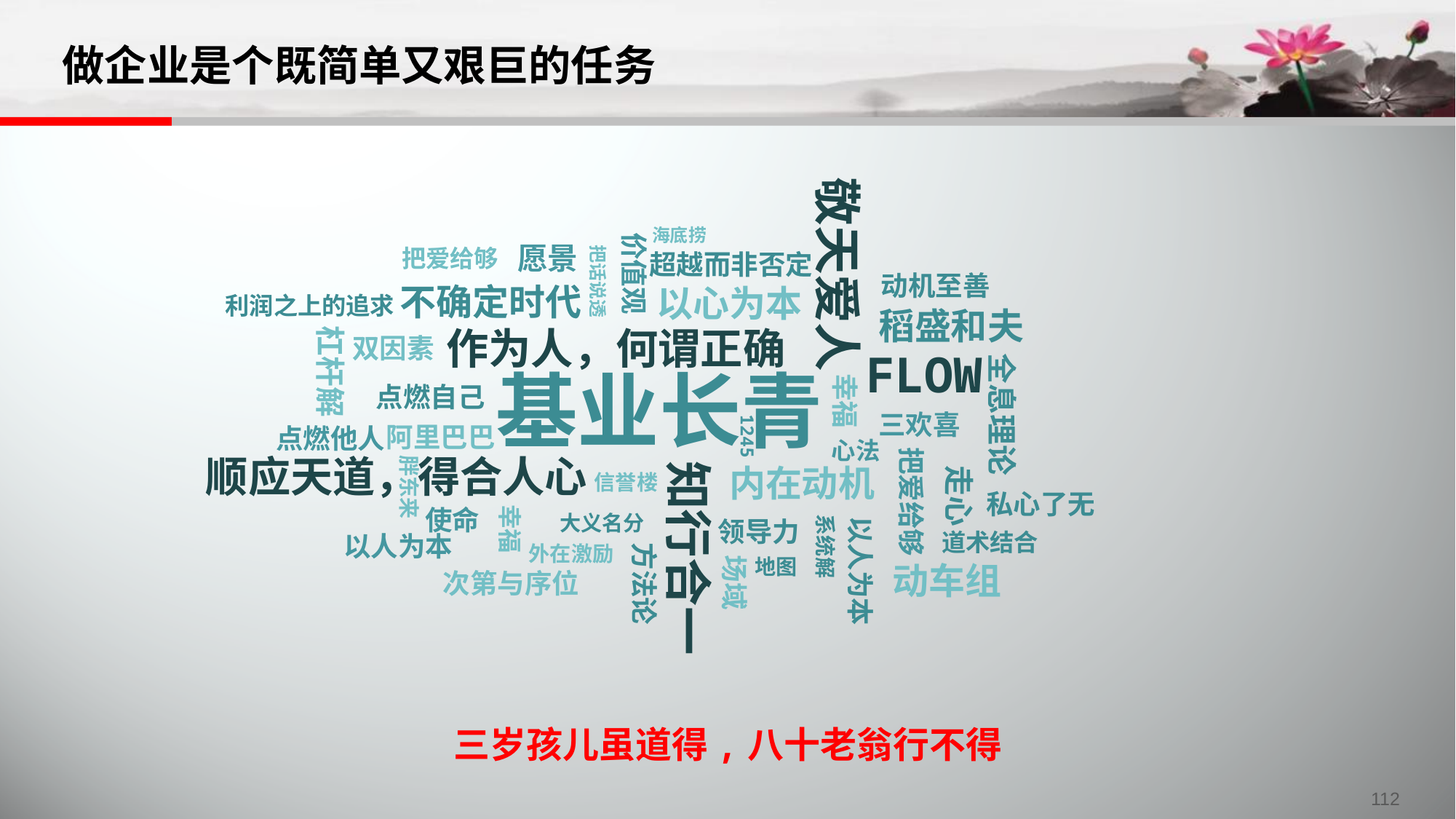

# 做企业是个既简单又艰巨的任务
海底捞
愿景
把爱给够
敬天爱人
超越而非否定
价值观
动机至善
把话说透
不确定时代
以心为本
利润之上的追求
稻盛和夫
作为人，何谓正确
双因素
FLOW
杠杆解
基业长青
点燃自己
幸福
全息理论
三欢喜
阿里巴巴
点燃他人
1245
心法
顺应天道，得合人心
内在动机
信誉楼
胖东来
走心
把爱给够
私心了无
使命
大义名分
幸福
领导力
道术结合
知行合一
以人为本
系统解
外在激励
地图
以人为本
动车组
次第与序位
场域
方法论
三岁孩儿虽道得,八十老翁行不得
112